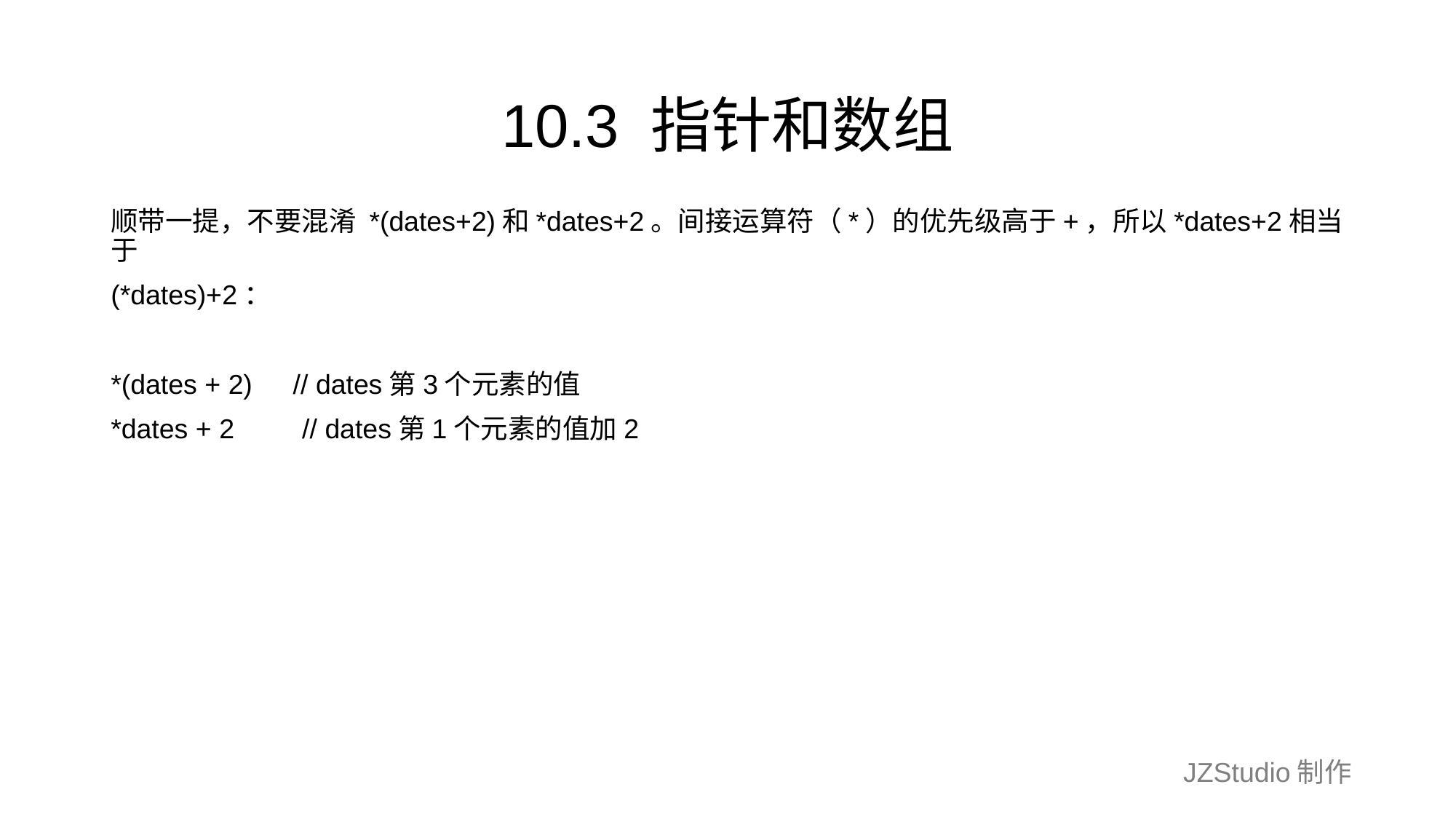

# 10.3 指针和数组
顺带一提，不要混淆 *(dates+2)和*dates+2。间接运算符（*）的优先级高于+，所以*dates+2相当于
(*dates)+2：

*(dates + 2)　// dates第3个元素的值
*dates + 2　　// dates第1个元素的值加2